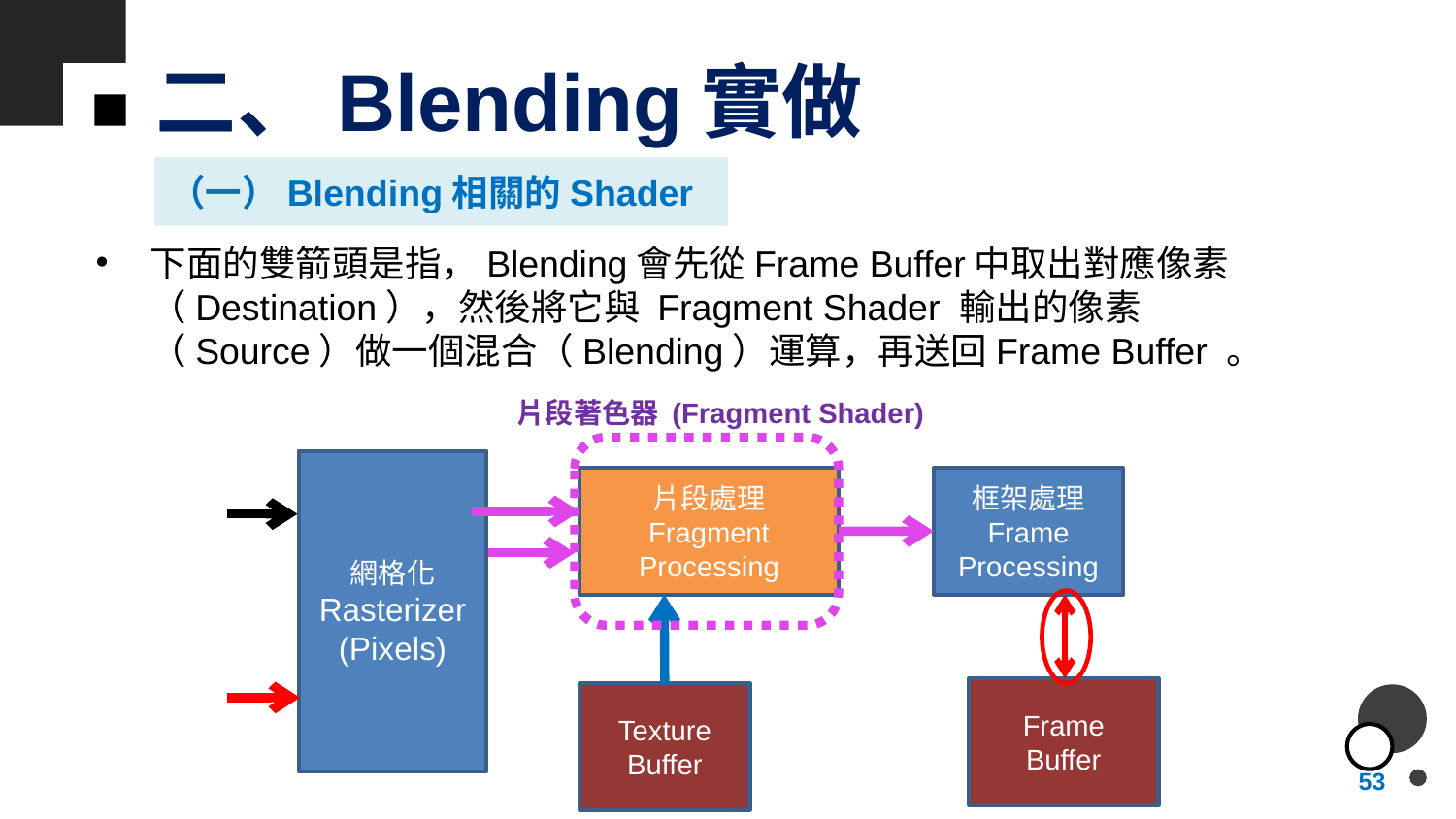

# 二、Blending實做
（一）Blending相關的Shader
下面的雙箭頭是指，Blending會先從Frame Buffer中取出對應像素 （Destination），然後將它與 Fragment Shader 輸出的像素（Source）做一個混合（Blending）運算，再送回Frame Buffer 。
片段著色器 (Fragment Shader)

網格化
Rasterizer
(Pixels)
片段處理
Fragment Processing
框架處理
Frame
Processing
Frame
Buffer
Texture
Buffer

53